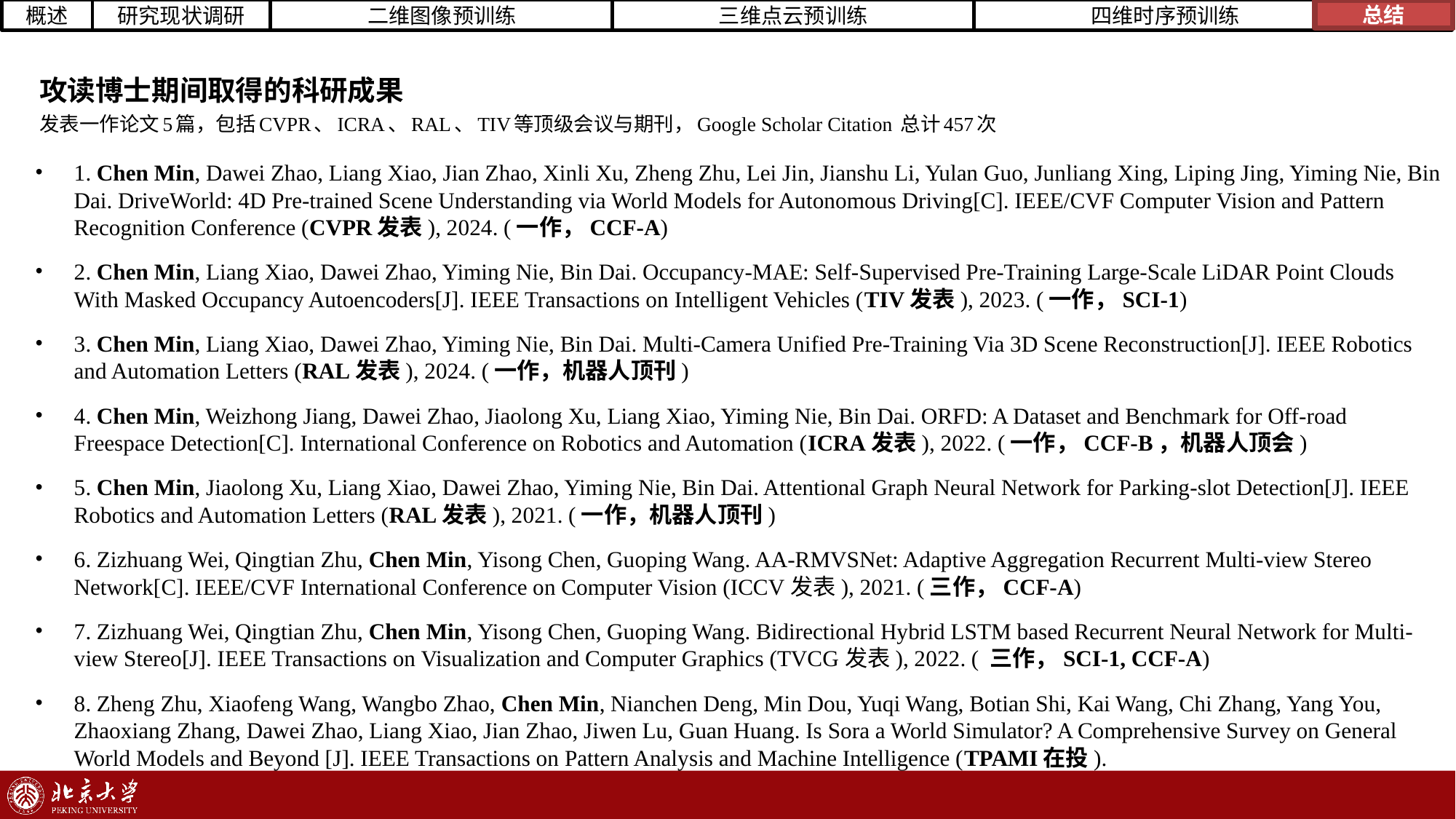

总结
# 攻读博士期间取得的科研成果 发表一作论文5篇，包括CVPR、ICRA、RAL、TIV等顶级会议与期刊，Google Scholar Citation 总计457次
1. Chen Min, Dawei Zhao, Liang Xiao, Jian Zhao, Xinli Xu, Zheng Zhu, Lei Jin, Jianshu Li, Yulan Guo, Junliang Xing, Liping Jing, Yiming Nie, Bin Dai. DriveWorld: 4D Pre-trained Scene Understanding via World Models for Autonomous Driving[C]. IEEE/CVF Computer Vision and Pattern Recognition Conference (CVPR发表), 2024. (一作，CCF-A)
2. Chen Min, Liang Xiao, Dawei Zhao, Yiming Nie, Bin Dai. Occupancy-MAE: Self-Supervised Pre-Training Large-Scale LiDAR Point Clouds With Masked Occupancy Autoencoders[J]. IEEE Transactions on Intelligent Vehicles (TIV发表), 2023. (一作，SCI-1)
3. Chen Min, Liang Xiao, Dawei Zhao, Yiming Nie, Bin Dai. Multi-Camera Unified Pre-Training Via 3D Scene Reconstruction[J]. IEEE Robotics and Automation Letters (RAL发表), 2024. (一作，机器人顶刊)
4. Chen Min, Weizhong Jiang, Dawei Zhao, Jiaolong Xu, Liang Xiao, Yiming Nie, Bin Dai. ORFD: A Dataset and Benchmark for Off-road Freespace Detection[C]. International Conference on Robotics and Automation (ICRA发表), 2022. (一作，CCF-B，机器人顶会)
5. Chen Min, Jiaolong Xu, Liang Xiao, Dawei Zhao, Yiming Nie, Bin Dai. Attentional Graph Neural Network for Parking-slot Detection[J]. IEEE Robotics and Automation Letters (RAL发表), 2021. (一作，机器人顶刊)
6. Zizhuang Wei, Qingtian Zhu, Chen Min, Yisong Chen, Guoping Wang. AA-RMVSNet: Adaptive Aggregation Recurrent Multi-view Stereo Network[C]. IEEE/CVF International Conference on Computer Vision (ICCV发表), 2021. (三作，CCF-A)
7. Zizhuang Wei, Qingtian Zhu, Chen Min, Yisong Chen, Guoping Wang. Bidirectional Hybrid LSTM based Recurrent Neural Network for Multi-view Stereo[J]. IEEE Transactions on Visualization and Computer Graphics (TVCG发表), 2022. ( 三作，SCI-1, CCF-A)
8. Zheng Zhu, Xiaofeng Wang, Wangbo Zhao, Chen Min, Nianchen Deng, Min Dou, Yuqi Wang, Botian Shi, Kai Wang, Chi Zhang, Yang You, Zhaoxiang Zhang, Dawei Zhao, Liang Xiao, Jian Zhao, Jiwen Lu, Guan Huang. Is Sora a World Simulator? A Comprehensive Survey on General World Models and Beyond [J]. IEEE Transactions on Pattern Analysis and Machine Intelligence (TPAMI在投).